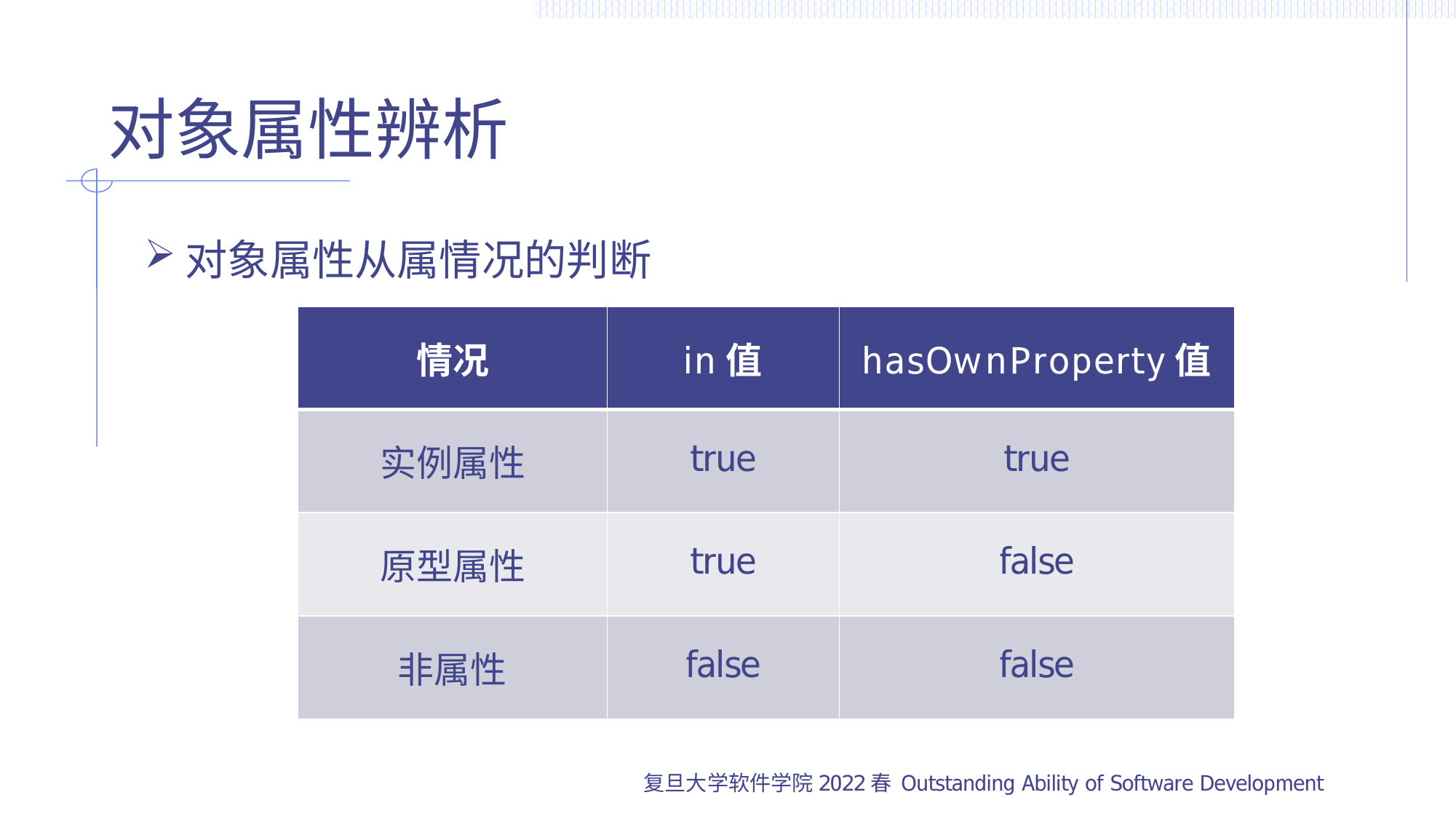

# 对象属性辨析
对象属性从属情况的判断

| 情况 | in值 | hasOwnProperty值 |
| --- | --- | --- |
| 实例属性 | true | true |
| 原型属性 | true | false |
| 非属性 | false | false |